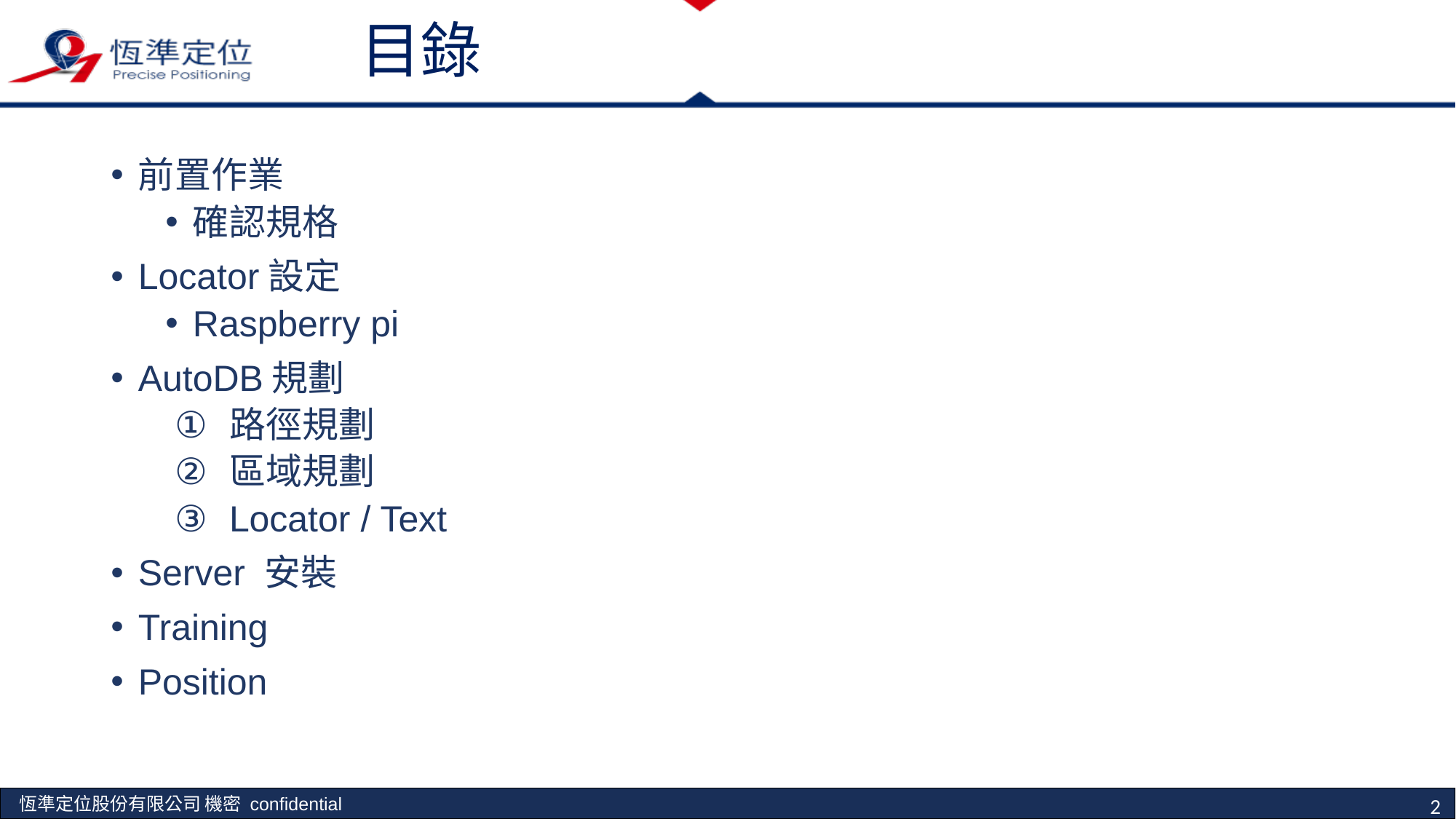

# 目錄
前置作業
確認規格
Locator設定
Raspberry pi
AutoDB規劃
路徑規劃
區域規劃
Locator / Text
Server 安裝
Training
Position